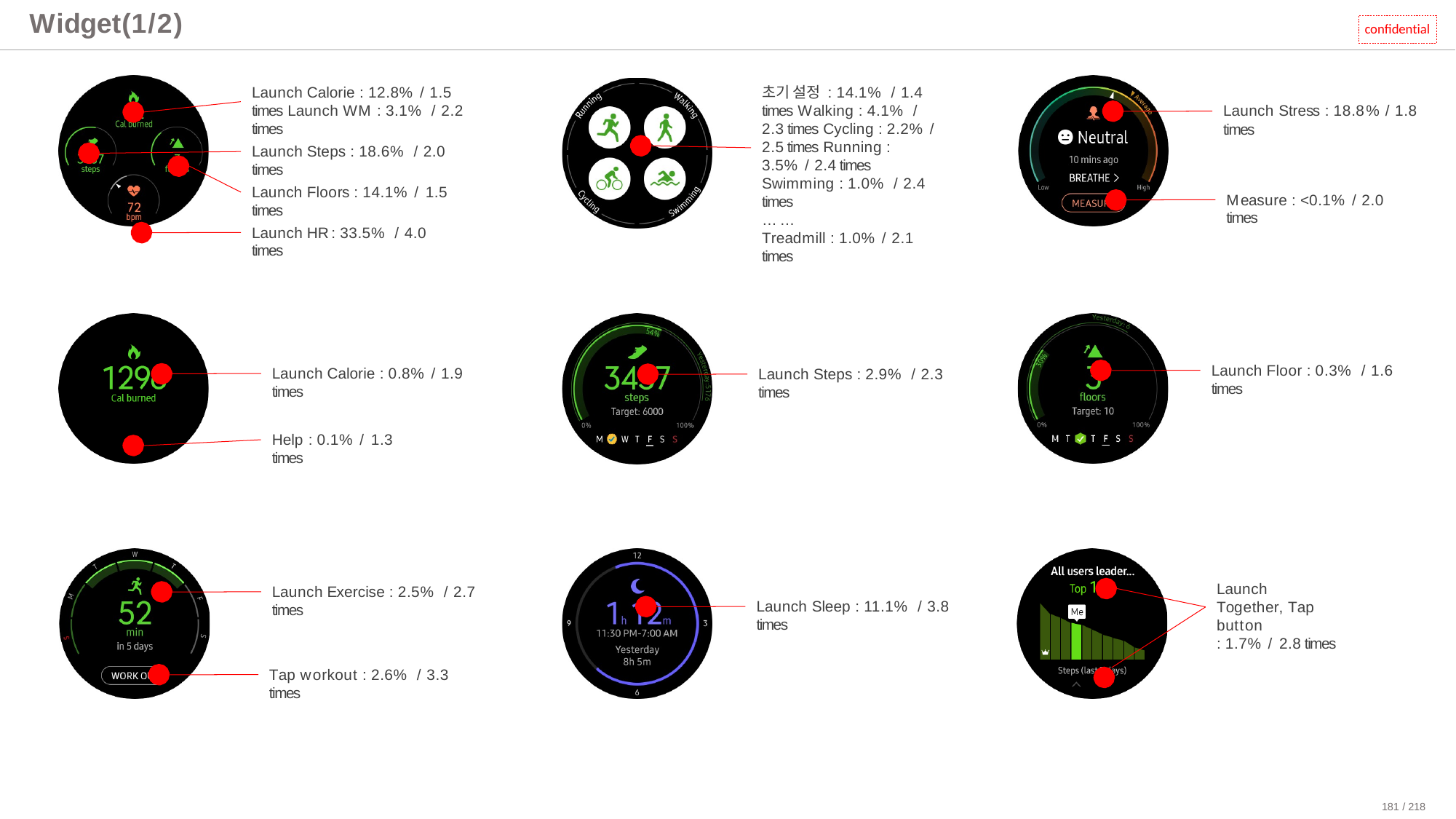

# Widget(1/2)
confidential

Launch Calorie : 12.8% / 1.5 times Launch WM : 3.1% / 2.2 times
초기 설정 : 14.1% / 1.4 times Walking : 4.1% / 2.3 times Cycling : 2.2% / 2.5 times Running : 3.5% / 2.4 times Swimming : 1.0% / 2.4 times
……
Treadmill : 1.0% / 2.1 times

Launch Stress : 18.8% / 1.8 times

Launch Steps : 18.6% / 2.0 times

Launch Floors : 14.1% / 1.5 times

Measure : <0.1% / 2.0 times

Launch HR : 33.5% / 4.0 times

Launch Floor : 0.3% / 1.6 times

Launch Calorie : 0.8% / 1.9 times
Launch Steps : 2.9% / 2.3 times

Help : 0.1% / 1.3 times

Launch Together, Tap button
: 1.7% / 2.8 times

Launch Exercise : 2.5% / 2.7 times

Launch Sleep : 11.1% / 3.8 times

Tap workout : 2.6% / 3.3 times

181 / 218